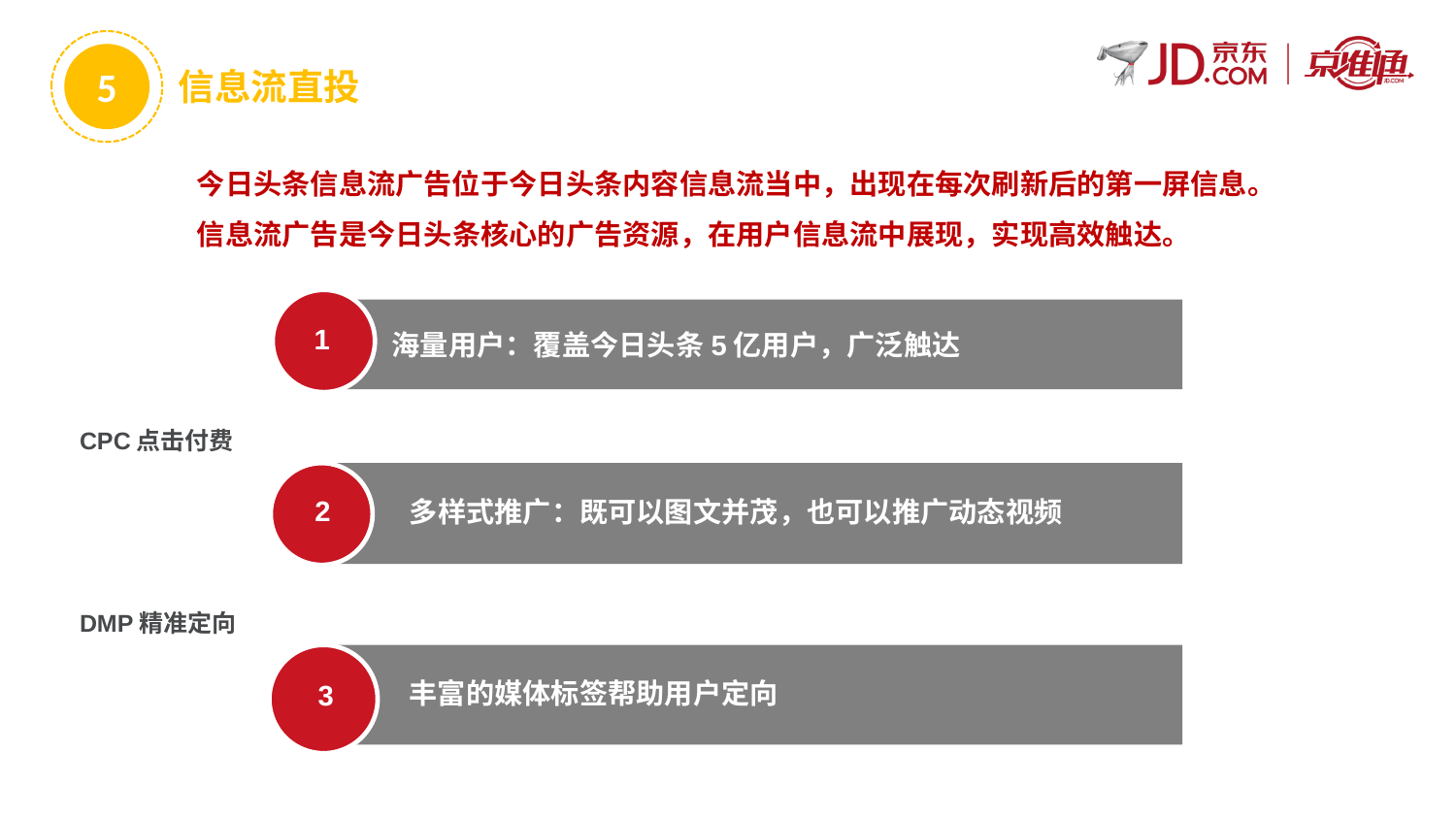

5
信息流直投
今日头条信息流广告位于今日头条内容信息流当中，出现在每次刷新后的第一屏信息。信息流广告是今日头条核心的广告资源，在用户信息流中展现，实现高效触达。

1
海量用户：覆盖今日头条5亿用户，广泛触达
CPC点击付费

2
多样式推广：既可以图文并茂，也可以推广动态视频
DMP精准定向

3
丰富的媒体标签帮助用户定向